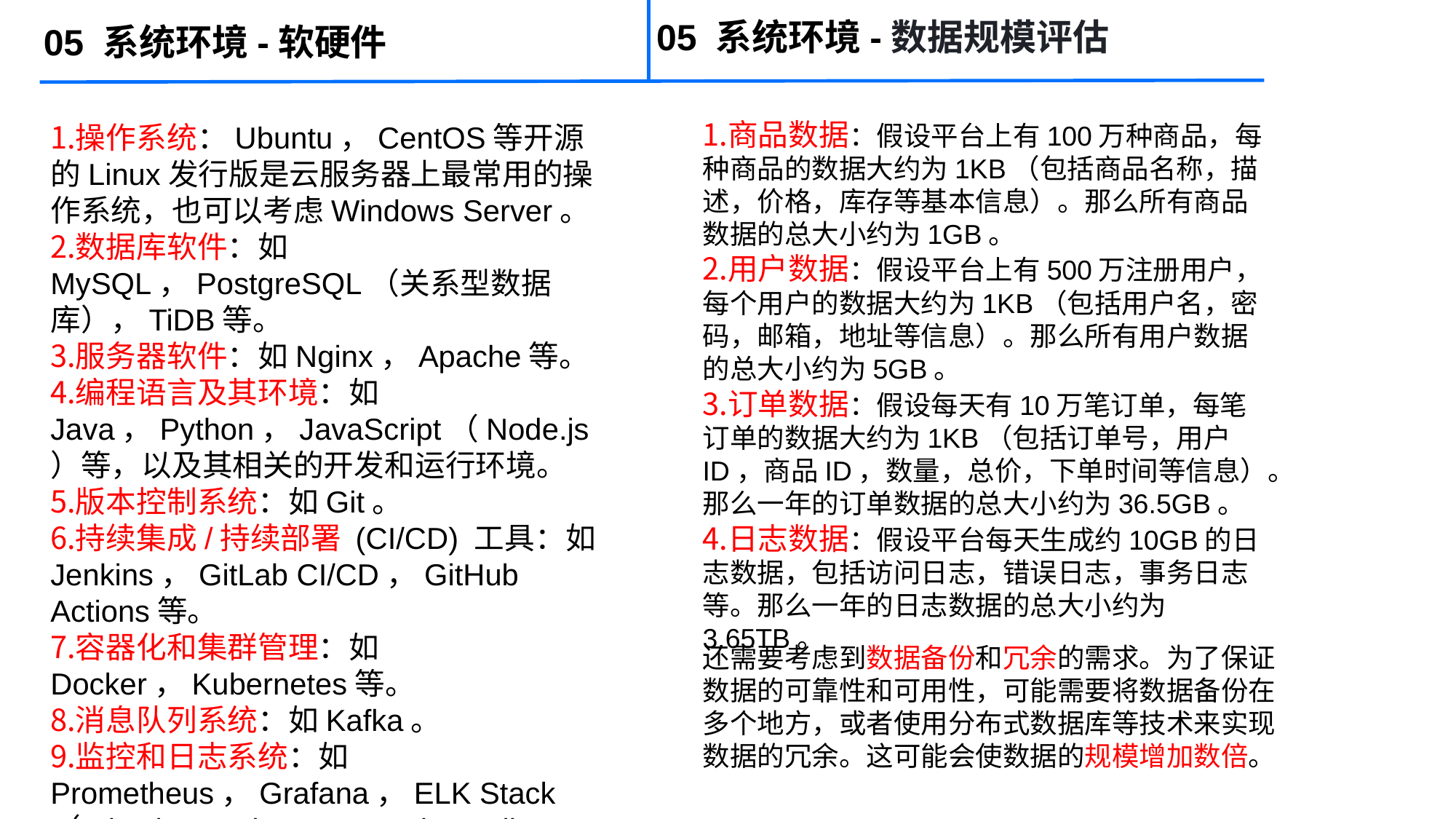

05 系统环境-数据规模评估

05 系统环境-软硬件
商品数据：假设平台上有100万种商品，每种商品的数据大约为1KB（包括商品名称，描述，价格，库存等基本信息）。那么所有商品数据的总大小约为1GB。
用户数据：假设平台上有500万注册用户，每个用户的数据大约为1KB（包括用户名，密码，邮箱，地址等信息）。那么所有用户数据的总大小约为5GB。
订单数据：假设每天有10万笔订单，每笔订单的数据大约为1KB（包括订单号，用户ID，商品ID，数量，总价，下单时间等信息）。那么一年的订单数据的总大小约为36.5GB。
日志数据：假设平台每天生成约10GB的日志数据，包括访问日志，错误日志，事务日志等。那么一年的日志数据的总大小约为3.65TB。
操作系统：Ubuntu，CentOS等开源的Linux发行版是云服务器上最常用的操作系统，也可以考虑Windows Server。
数据库软件：如MySQL，PostgreSQL（关系型数据库），TiDB等。
服务器软件：如Nginx，Apache等。
编程语言及其环境：如Java，Python，JavaScript（Node.js）等，以及其相关的开发和运行环境。
版本控制系统：如Git。
持续集成/持续部署 (CI/CD) 工具：如Jenkins，GitLab CI/CD，GitHub Actions等。
容器化和集群管理：如Docker，Kubernetes等。
消息队列系统：如Kafka。
监控和日志系统：如Prometheus，Grafana，ELK Stack（Elasticsearch，Logstash，Kibana）等。
。
还需要考虑到数据备份和冗余的需求。为了保证数据的可靠性和可用性，可能需要将数据备份在多个地方，或者使用分布式数据库等技术来实现数据的冗余。这可能会使数据的规模增加数倍。